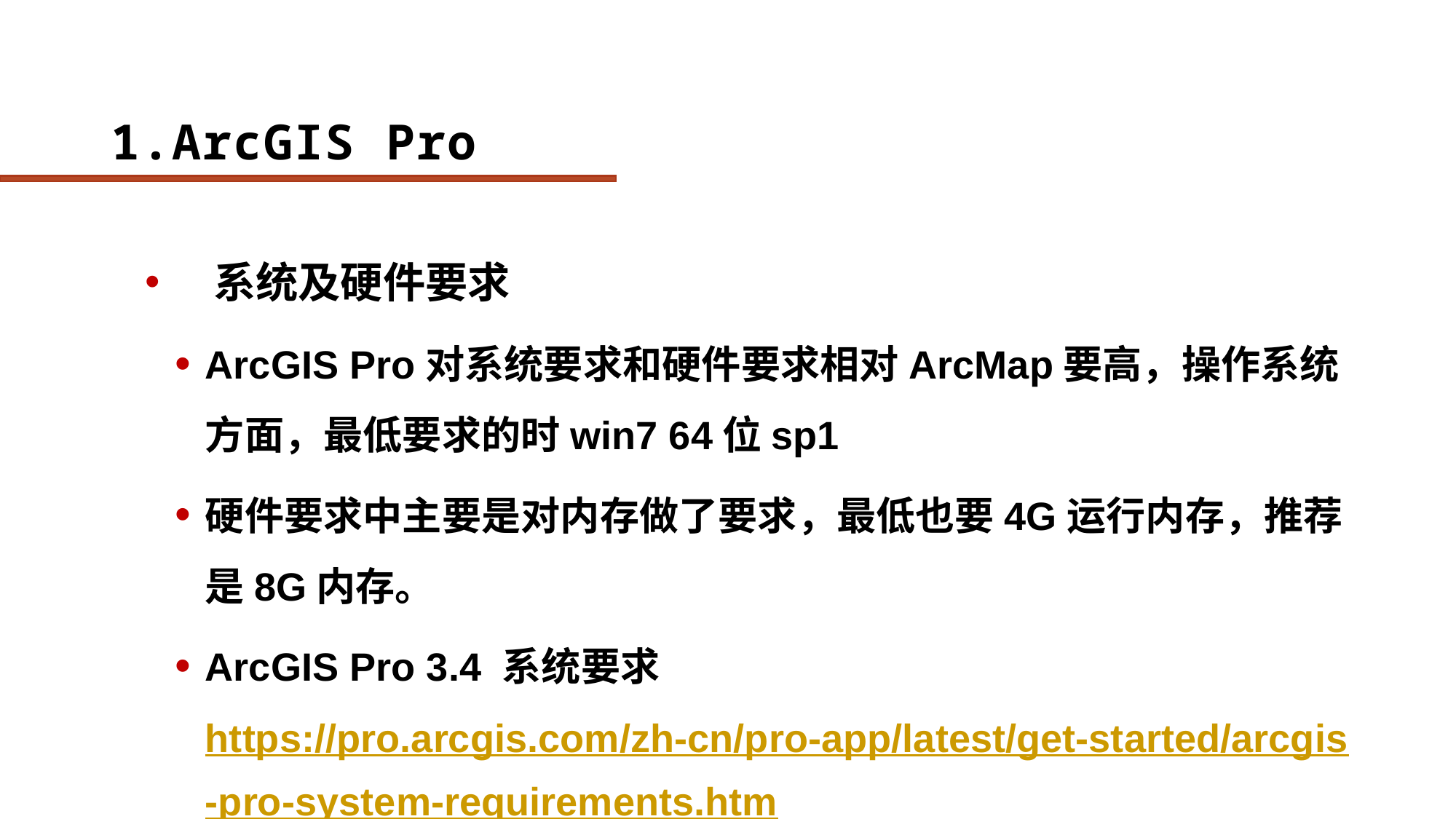

# 1.ArcGIS Pro
   系统及硬件要求
ArcGIS Pro对系统要求和硬件要求相对ArcMap要高，操作系统方面，最低要求的时win7 64位sp1
硬件要求中主要是对内存做了要求，最低也要4G运行内存，推荐是8G内存。
ArcGIS Pro 3.4 系统要求https://pro.arcgis.com/zh-cn/pro-app/latest/get-started/arcgis-pro-system-requirements.htm